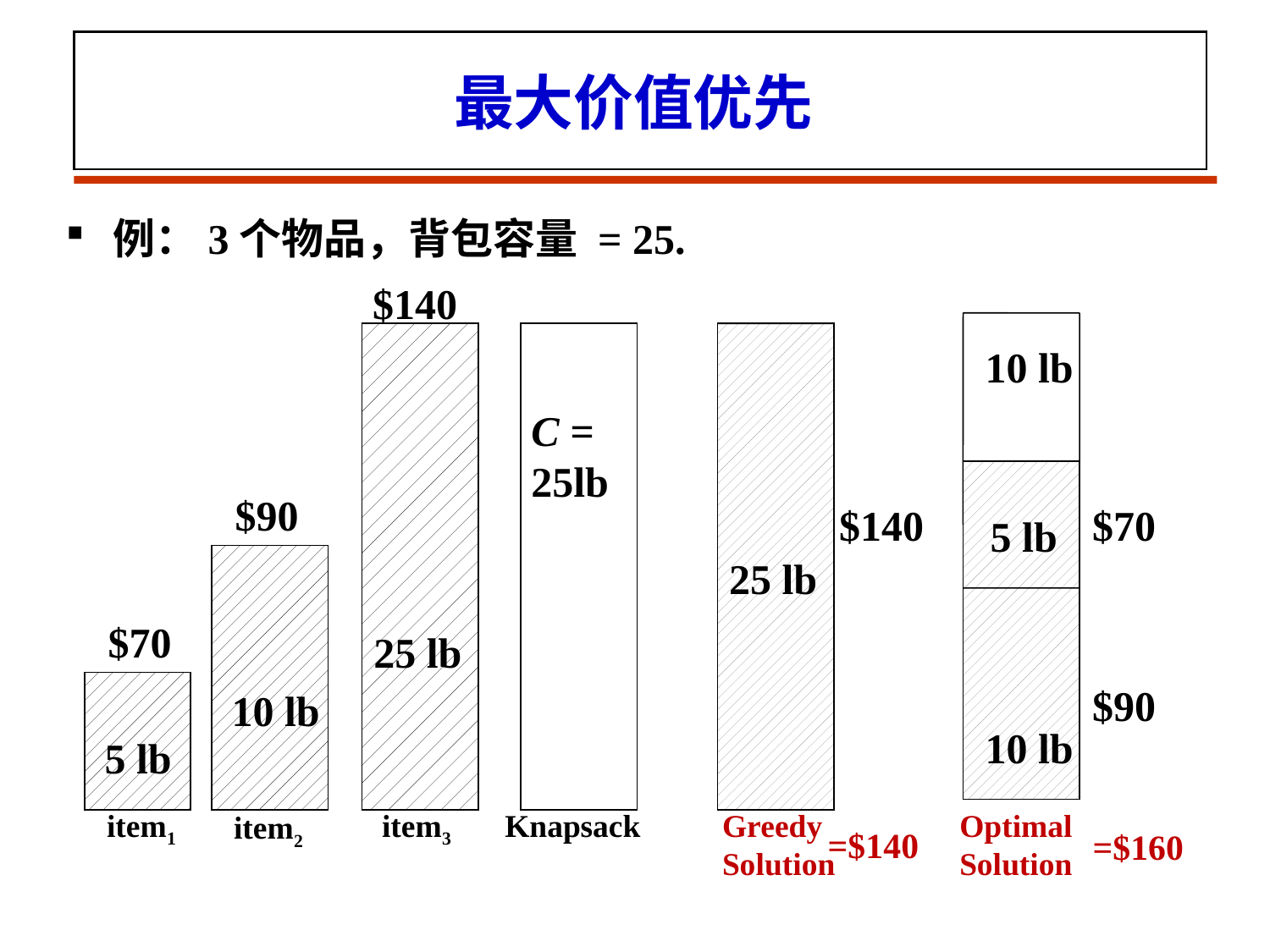

# 最大价值优先
例：3个物品，背包容量 = 25.
$140

10 lb
C = 25lb

$90
$140
$70
5 lb

25 lb

$70
25 lb

$90
10 lb
10 lb

5 lb

item1
item3
Knapsack
Greedy
Solution
Optimal
Solution
item2
=$140
=$160